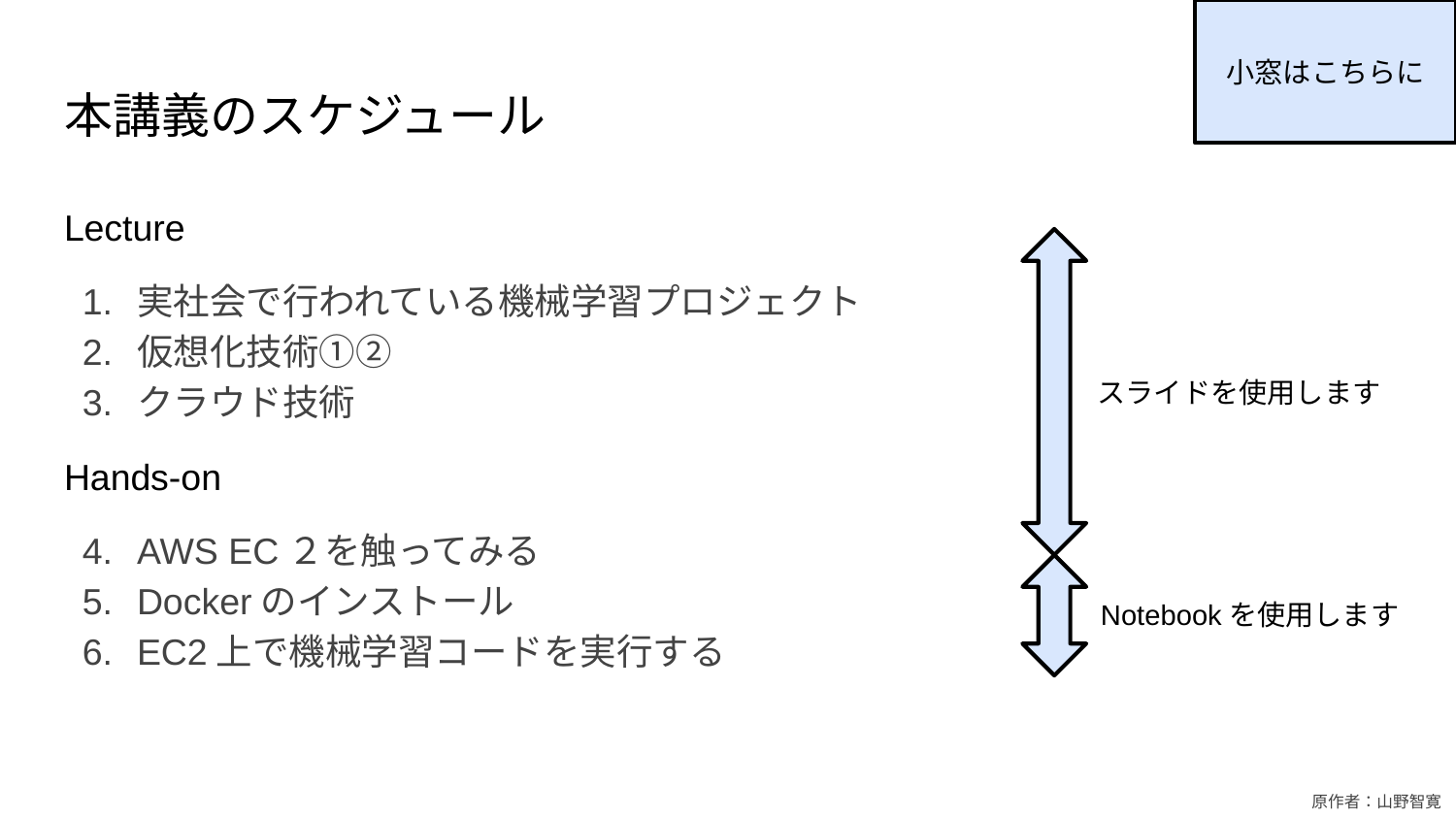

小窓はこちらに
# 本講義のスケジュール

Lecture
実社会で行われている機械学習プロジェクト
仮想化技術①②
クラウド技術
Hands-on
AWS EC２を触ってみる
Dockerのインストール
EC2上で機械学習コードを実行する

スライドを使用します

Notebookを使用します
原作者：山野智寛